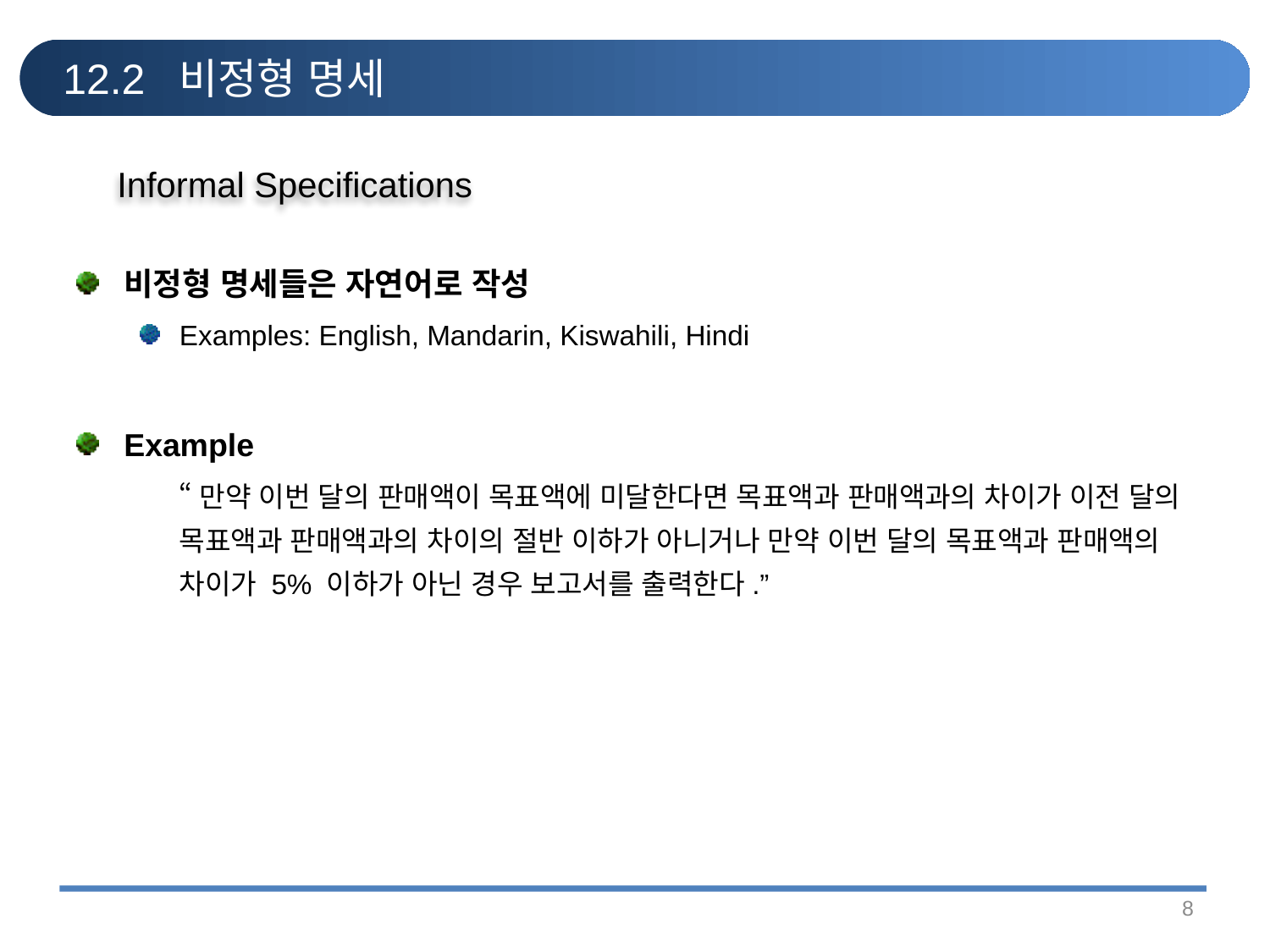

# 12.2  비정형 명세
Informal Specifications
비정형 명세들은 자연어로 작성
Examples: English, Mandarin, Kiswahili, Hindi

Example
	“만약 이번 달의 판매액이 목표액에 미달한다면 목표액과 판매액과의 차이가 이전 달의 목표액과 판매액과의 차이의 절반 이하가 아니거나 만약 이번 달의 목표액과 판매액의 차이가 5% 이하가 아닌 경우 보고서를 출력한다.”

8